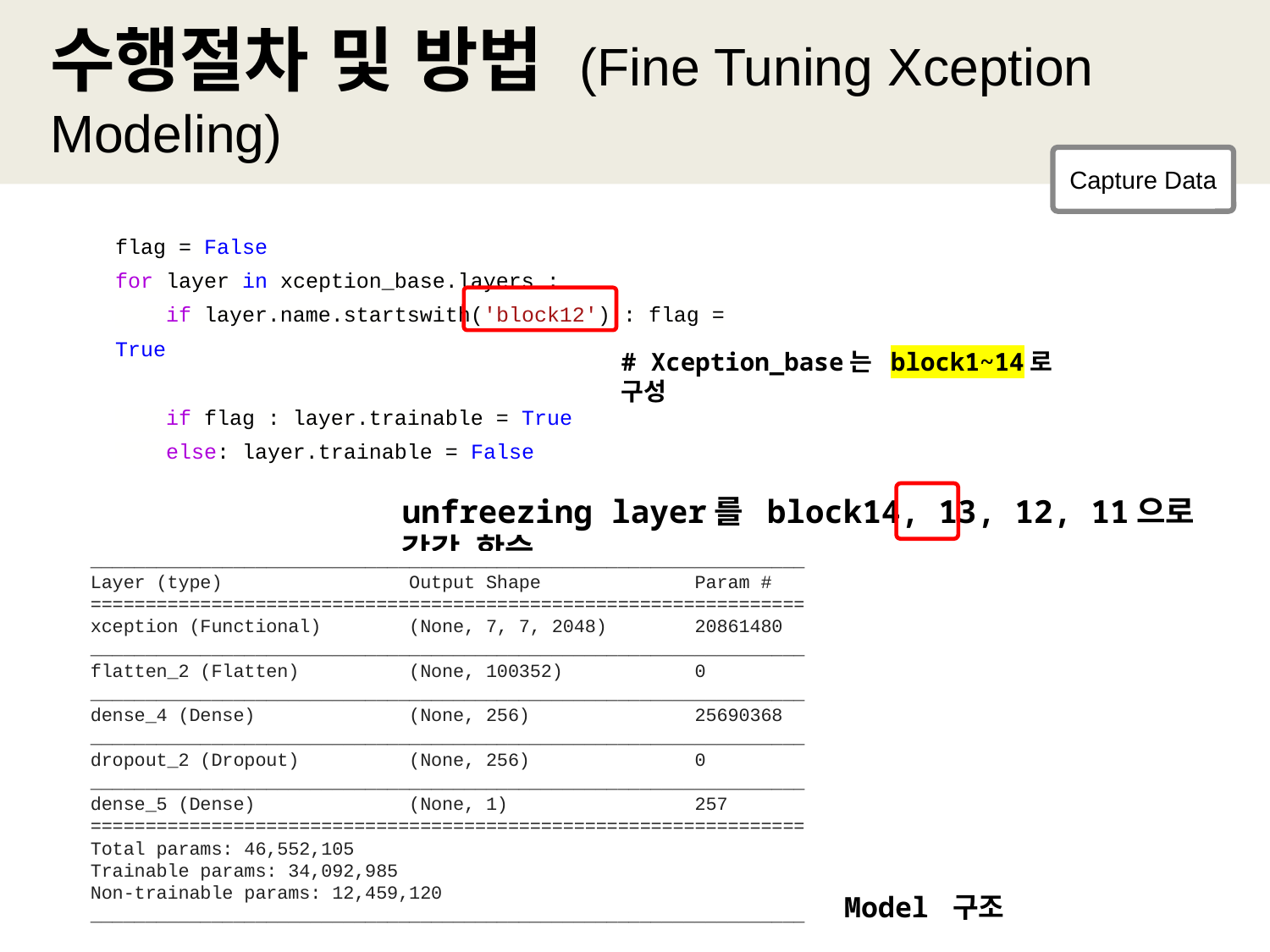

수행절차 및 방법 (Fine Tuning Xception Modeling)
Capture Data
flag = False
for layer in xception_base.layers :
    if layer.name.startswith('block12') : flag = True

    if flag : layer.trainable = True
    else: layer.trainable = False

# Xception_base는 block1~14로 구성
unfreezing layer를 block14, 13, 12, 11으로 각각 학습

_________________________________________________________________
Layer (type)                 Output Shape              Param #
=================================================================
xception (Functional)        (None, 7, 7, 2048)        20861480
_________________________________________________________________
flatten_2 (Flatten)          (None, 100352)            0
_________________________________________________________________
dense_4 (Dense)              (None, 256)               25690368
_________________________________________________________________
dropout_2 (Dropout)          (None, 256)               0
_________________________________________________________________
dense_5 (Dense)              (None, 1)                 257
=================================================================
Total params: 46,552,105
Trainable params: 34,092,985
Non-trainable params: 12,459,120
_________________________________________________________________
Model 구조